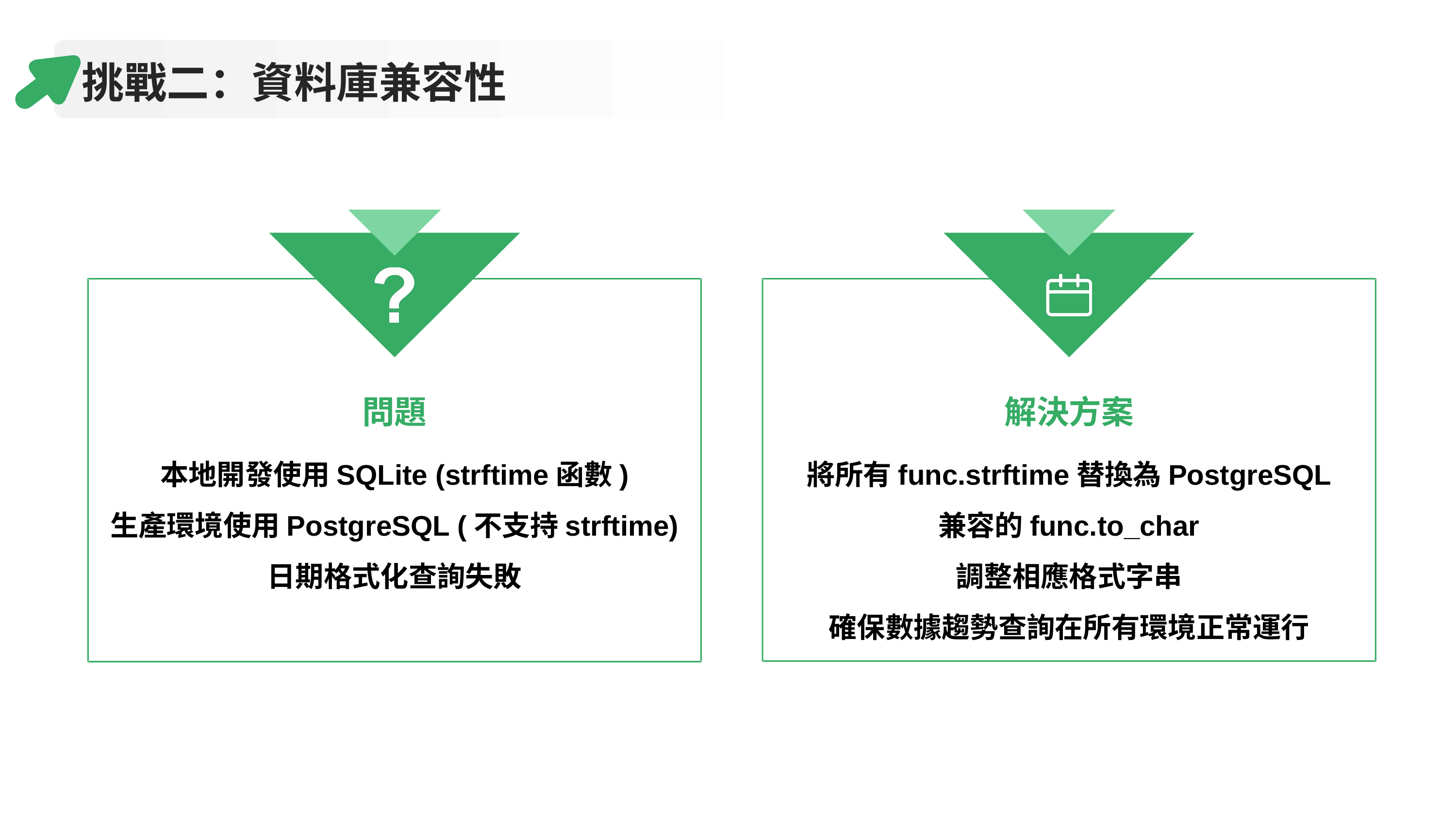

挑戰二：資料庫兼容性

解決方案

問題
將所有func.strftime替換為PostgreSQL
兼容的func.to_char
調整相應格式字串
確保數據趨勢查詢在所有環境正常運行
本地開發使用SQLite (strftime函數)
生產環境使用PostgreSQL (不支持strftime)
日期格式化查詢失敗